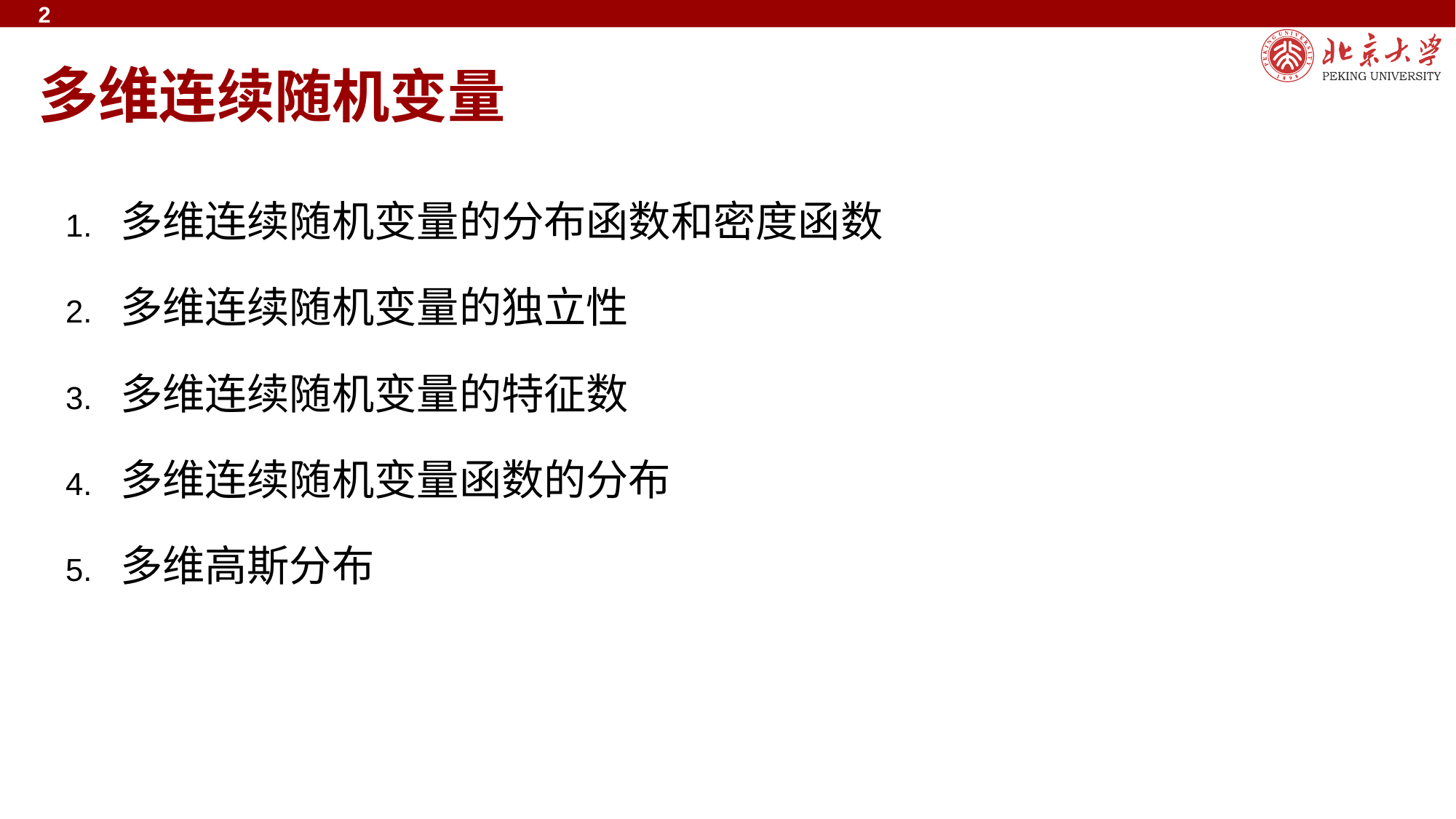

2
# 多维连续随机变量
多维连续随机变量的分布函数和密度函数
多维连续随机变量的独立性
多维连续随机变量的特征数
多维连续随机变量函数的分布
多维高斯分布